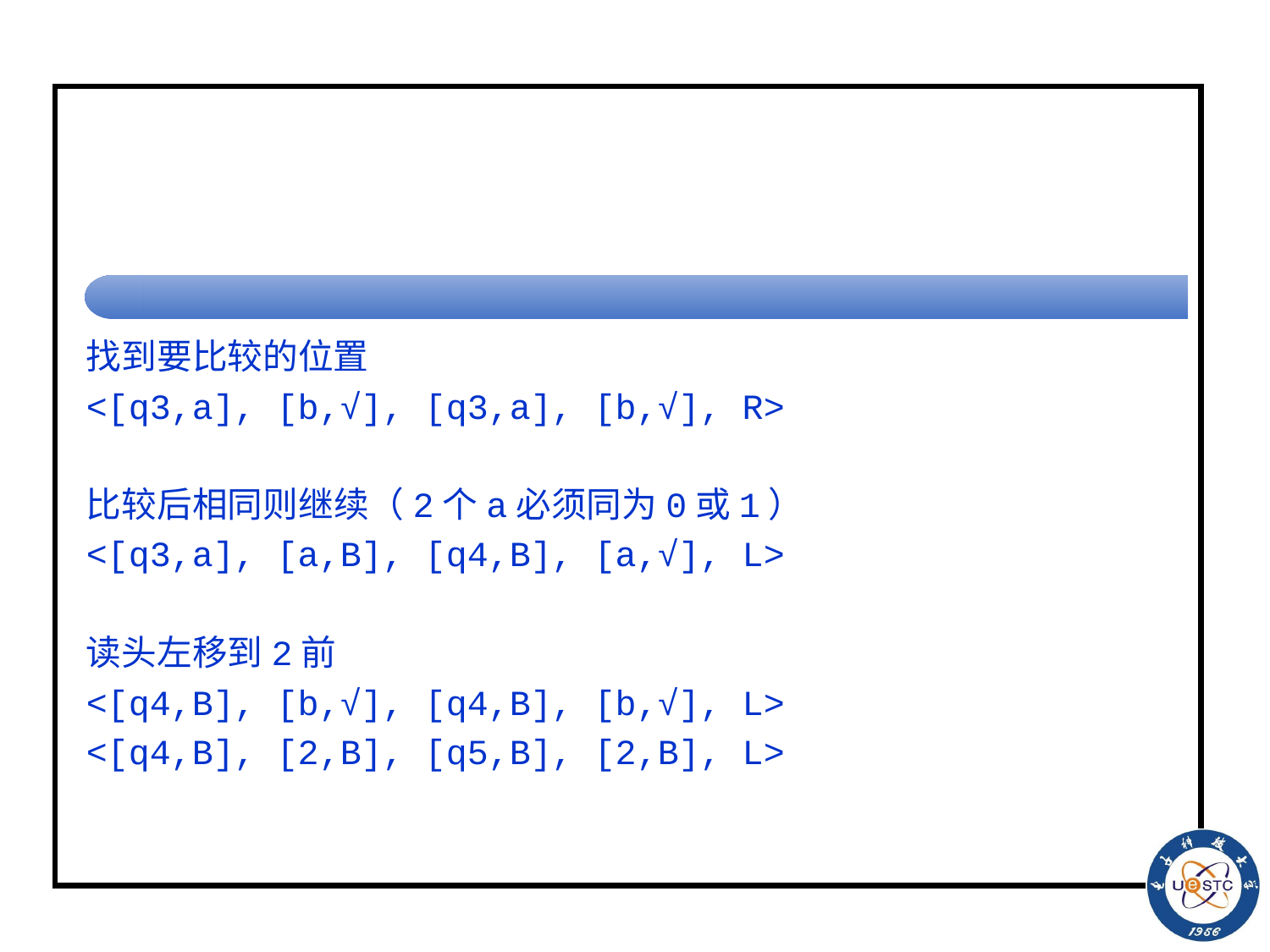

#
找到要比较的位置
<[q3,a], [b,√], [q3,a], [b,√], R>

比较后相同则继续（2个a必须同为0或1）
<[q3,a], [a,B], [q4,B], [a,√], L>

读头左移到2前
<[q4,B], [b,√], [q4,B], [b,√], L>
<[q4,B], [2,B], [q5,B], [2,B], L>